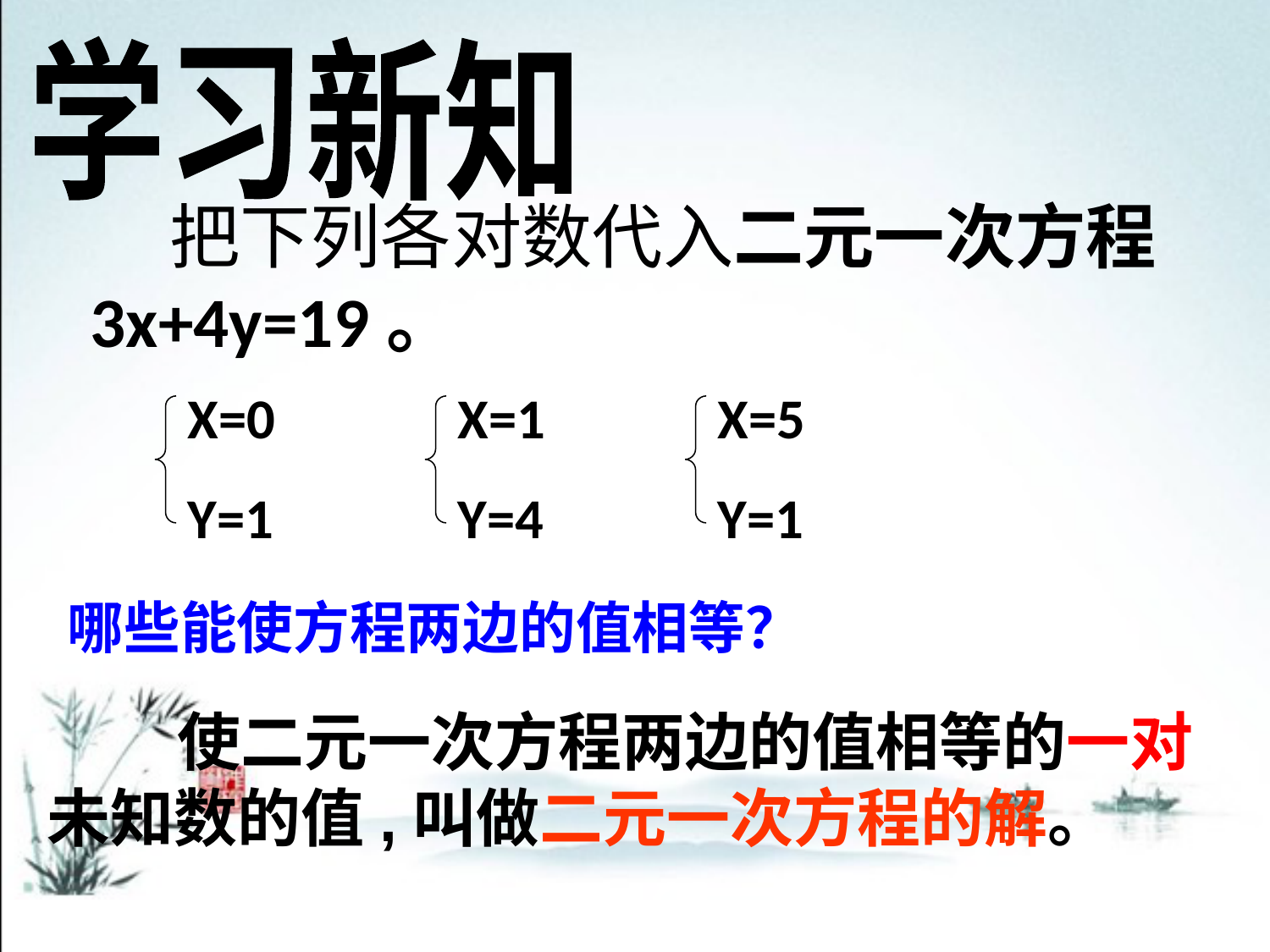

学习新知
      把下列各对数代入二元一次方程   3x+4y=19。

X=0
X=1
X=5

Y=1
Y=4
Y=1
哪些能使方程两边的值相等？
        使二元一次方程两边的值相等的一对未知数的值,叫做二元一次方程的解。